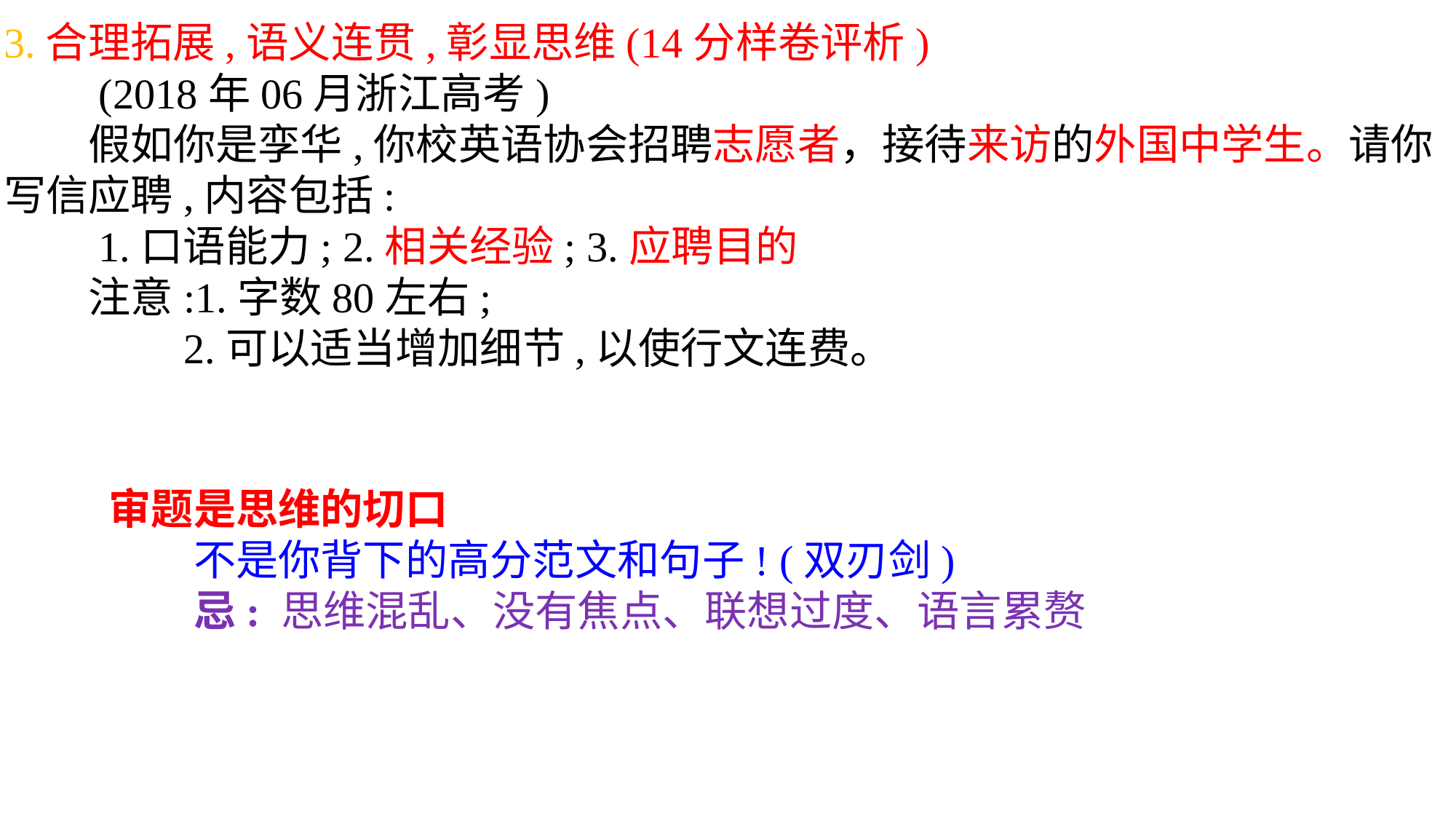

3.合理拓展,语义连贯,彰显思维(14分样卷评析)
　　(2018年06月浙江高考)
　　假如你是孪华,你校英语协会招聘志愿者，接待来访的外国中学生。请你写信应聘,内容包括:
　　1.口语能力; 2.相关经验; 3.应聘目的
　　注意:1.字数80左右;
　　         2.可以适当增加细节,以使行文连费。

审题是思维的切口
　　不是你背下的高分范文和句子! (双刃剑)
　　忌: 思维混乱、没有焦点、联想过度、语言累赘